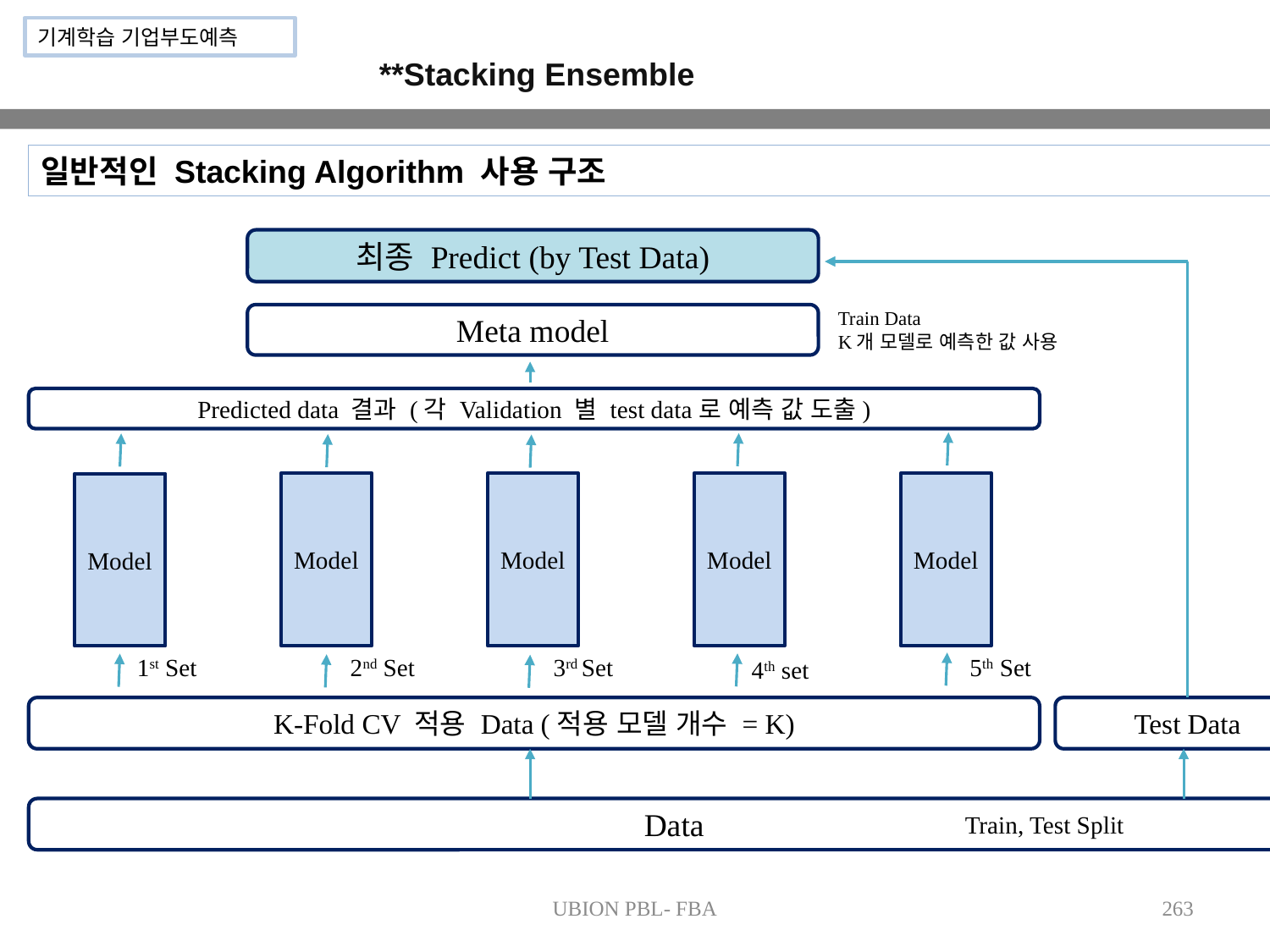

기계학습 기업부도예측

**Stacking Ensemble

일반적인 Stacking Algorithm 사용 구조
최종 Predict (by Test Data)
Train Data
K개 모델로 예측한 값 사용
Meta model
Predicted data 결과 (각 Validation 별 test data로 예측 값 도출)
Model
Model
Model
Model
Model
1st Set
2nd Set
3rd Set
5th Set
4th set
K-Fold CV 적용 Data (적용 모델 개수 = K)
Test Data
Data
Train, Test Split
UBION PBL- FBA
263